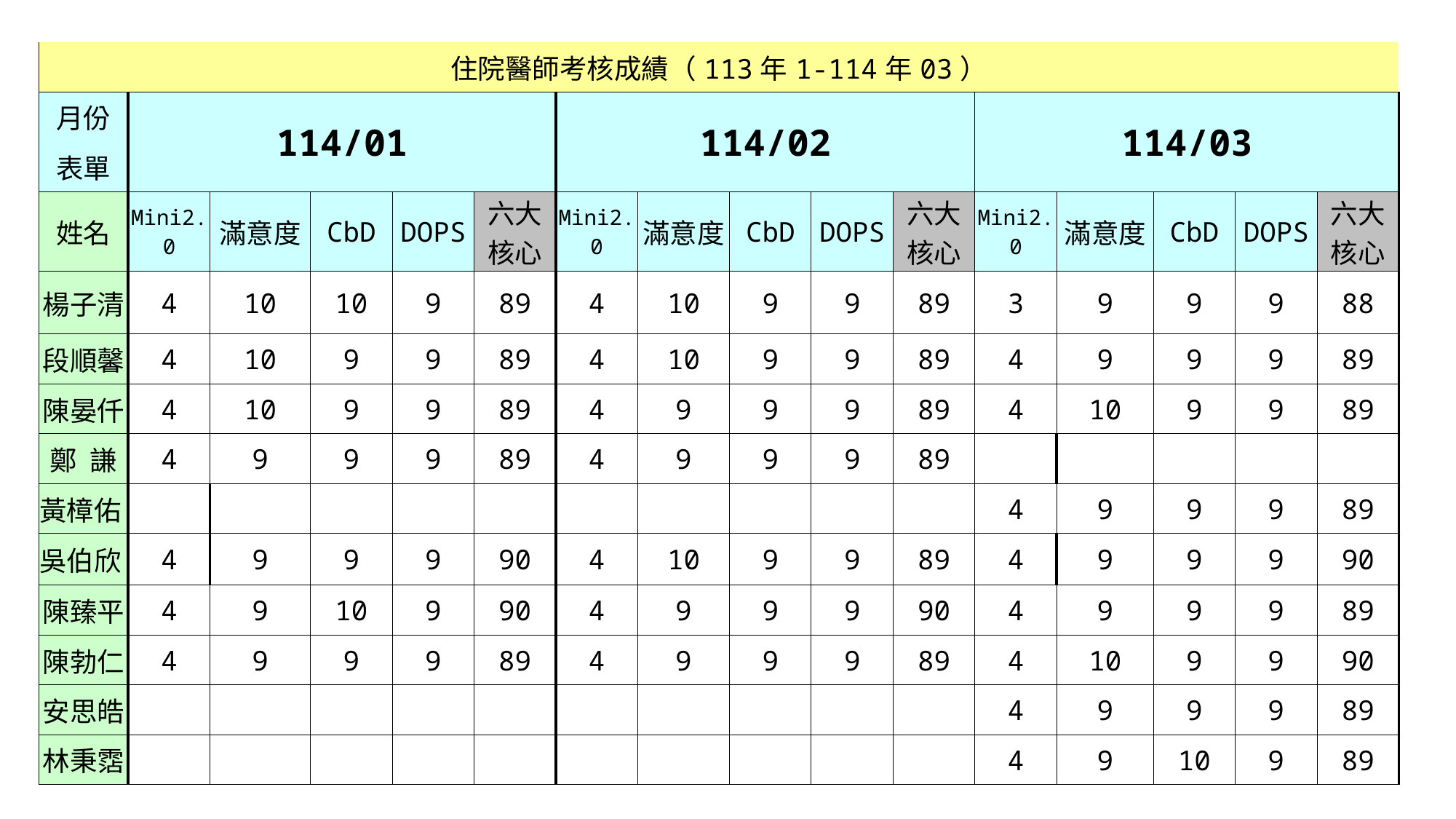

| 住院醫師考核成績（113年1-114年03） |  |  |  |  |  |  |  |  |  |  |  |  |  |  |  |
| --- | --- | --- | --- | --- | --- | --- | --- | --- | --- | --- | --- | --- | --- | --- | --- |
| 月份 | 114/01 |  |  |  |  | 114/02 |  |  |  |  | 114/03 |  |  |  |  |
| 表單 |  |  |  |  |  |  |  |  |  |  |  |  |  |  |  |
| 姓名 | Mini2.0 | 滿意度 | CbD | DOPS | 六大核心 | Mini2.0 | 滿意度 | CbD | DOPS | 六大核心 | Mini2.0 | 滿意度 | CbD | DOPS | 六大核心 |
| 楊子清 | 4 | 10 | 10 | 9 | 89 | 4 | 10 | 9 | 9 | 89 | 3 | 9 | 9 | 9 | 88 |
| 段順馨 | 4 | 10 | 9 | 9 | 89 | 4 | 10 | 9 | 9 | 89 | 4 | 9 | 9 | 9 | 89 |
| 陳晏仟 | 4 | 10 | 9 | 9 | 89 | 4 | 9 | 9 | 9 | 89 | 4 | 10 | 9 | 9 | 89 |
| 鄭 謙 | 4 | 9 | 9 | 9 | 89 | 4 | 9 | 9 | 9 | 89 |  |  |  |  |  |
| 黃樟佑 |  |  |  |  |  |  |  |  |  |  | 4 | 9 | 9 | 9 | 89 |
| 吳伯欣 | 4 | 9 | 9 | 9 | 90 | 4 | 10 | 9 | 9 | 89 | 4 | 9 | 9 | 9 | 90 |
| 陳臻平 | 4 | 9 | 10 | 9 | 90 | 4 | 9 | 9 | 9 | 90 | 4 | 9 | 9 | 9 | 89 |
| 陳勃仁 | 4 | 9 | 9 | 9 | 89 | 4 | 9 | 9 | 9 | 89 | 4 | 10 | 9 | 9 | 90 |
| 安思皓 |  |  |  |  |  |  |  |  |  |  | 4 | 9 | 9 | 9 | 89 |
| 林秉霑 |  |  |  |  |  |  |  |  |  |  | 4 | 9 | 10 | 9 | 89 |